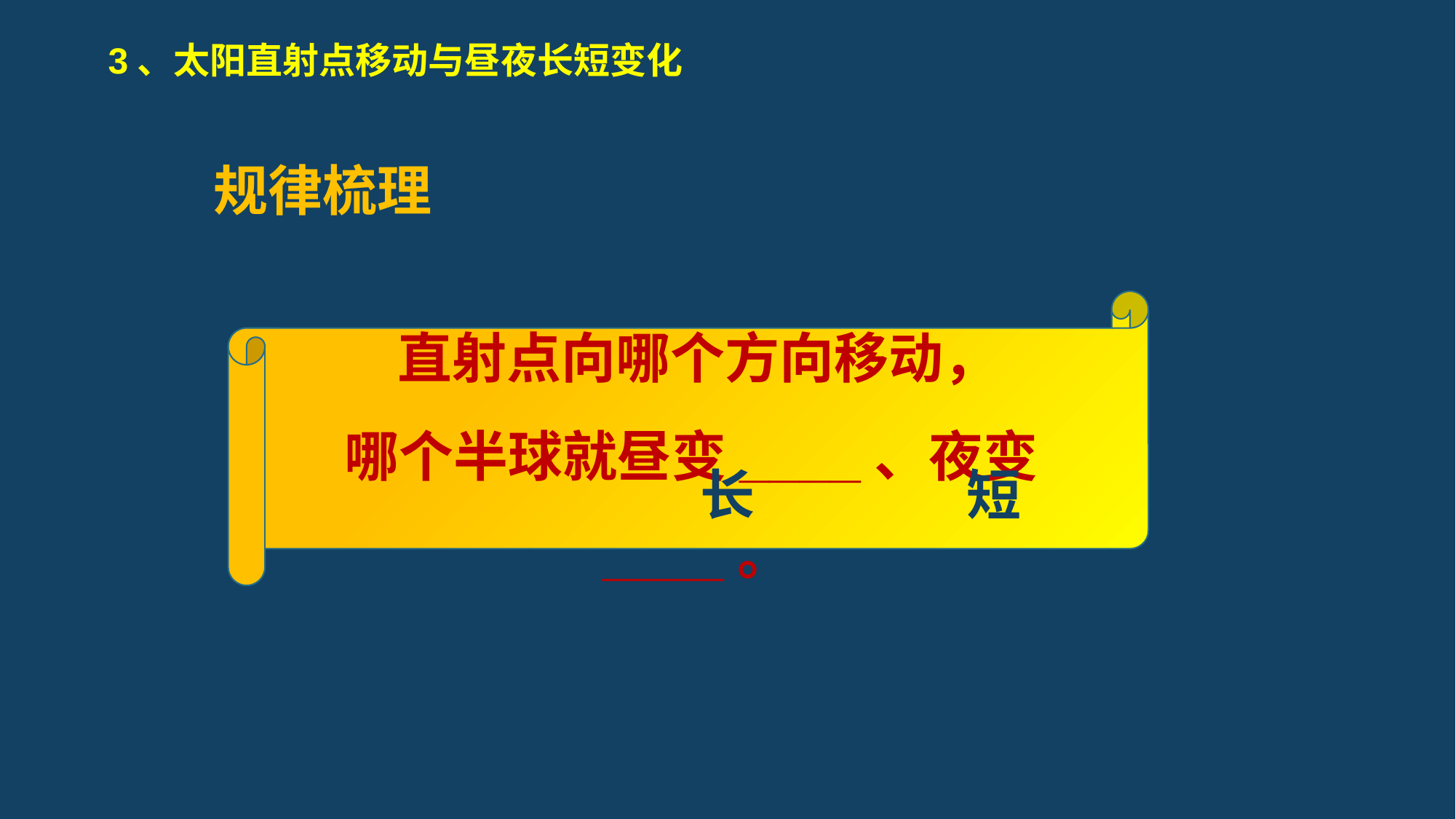

3、太阳直射点移动与昼夜长短变化
规律梳理
直射点向哪个方向移动，
哪个半球就昼变____、夜变____。
短
长